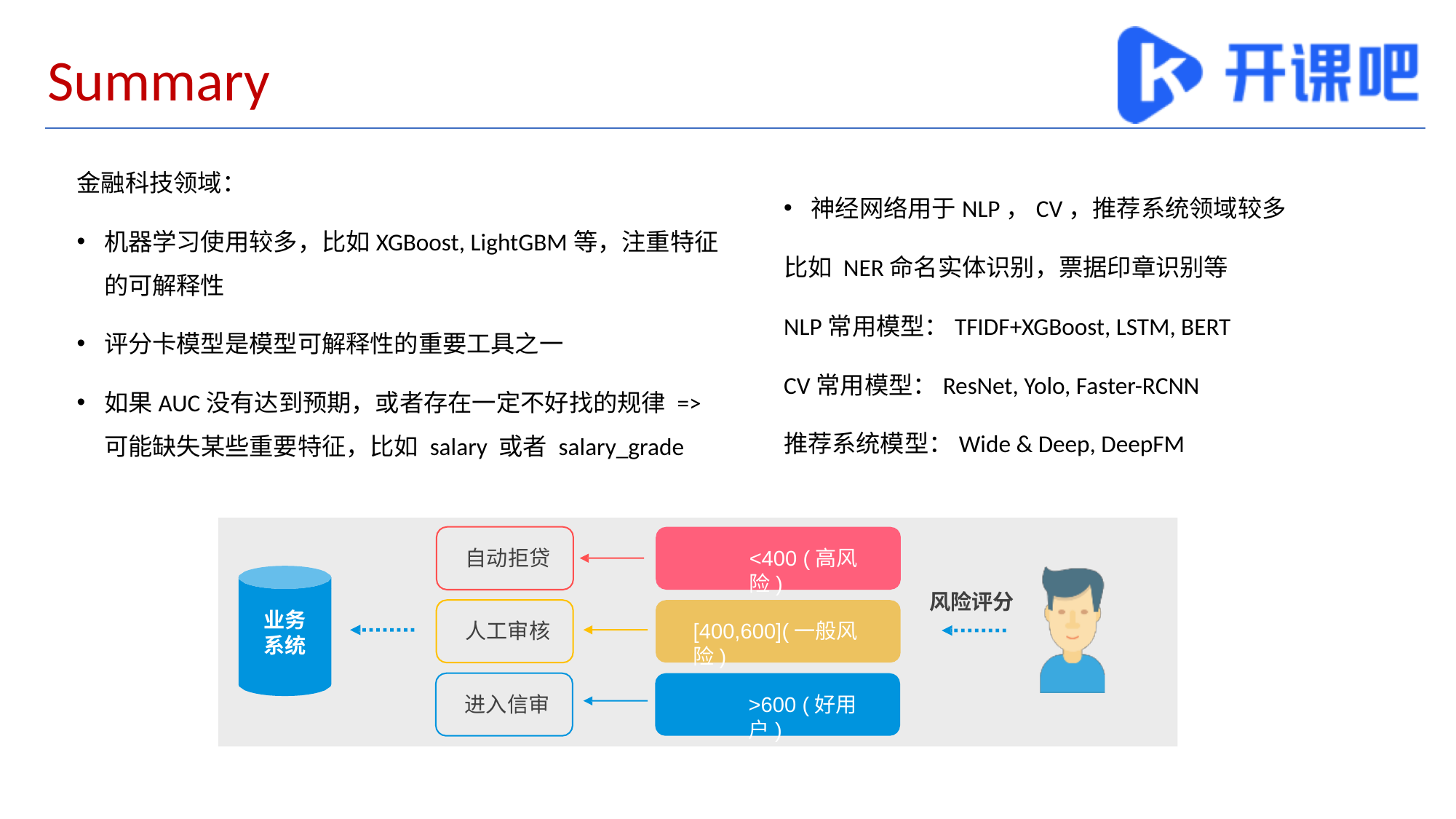

# Summary
金融科技领域：
机器学习使用较多，比如XGBoost, LightGBM等，注重特征的可解释性
评分卡模型是模型可解释性的重要工具之一
如果AUC没有达到预期，或者存在一定不好找的规律 => 可能缺失某些重要特征，比如 salary 或者 salary_grade

神经网络用于NLP，CV，推荐系统领域较多
比如 NER命名实体识别，票据印章识别等
NLP常用模型：TFIDF+XGBoost, LSTM, BERT
CV常用模型：ResNet, Yolo, Faster-RCNN
推荐系统模型：Wide & Deep, DeepFM

自动拒贷
<400 (高风险)

风险评分

业务 系统
人工审核
[400,600](一般风险)

进入信审
>600 (好用户)